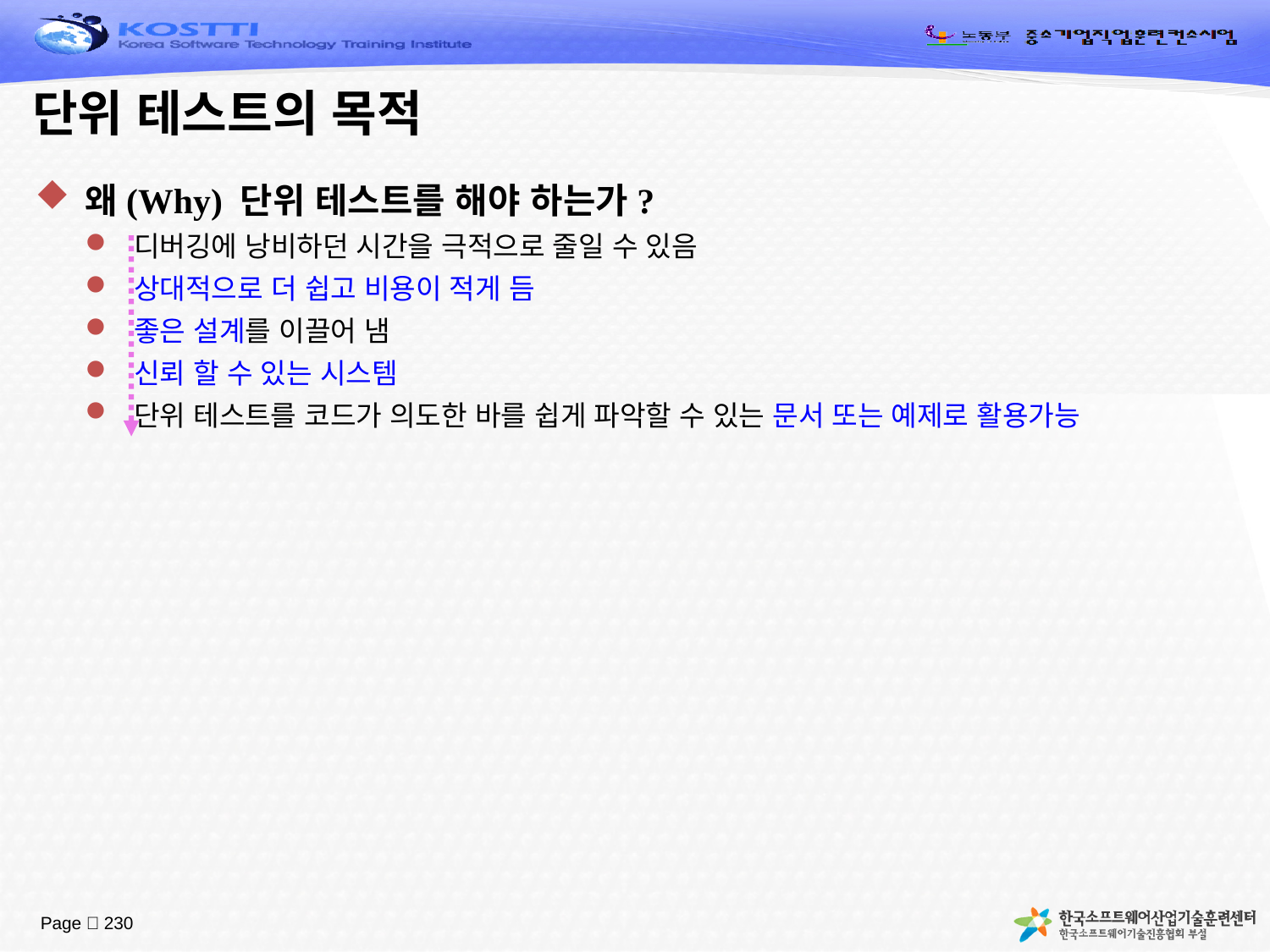

# 단위 테스트의 목적
왜(Why) 단위 테스트를 해야 하는가?
디버깅에 낭비하던 시간을 극적으로 줄일 수 있음
상대적으로 더 쉽고 비용이 적게 듬
좋은 설계를 이끌어 냄
신뢰 할 수 있는 시스템
단위 테스트를 코드가 의도한 바를 쉽게 파악할 수 있는 문서 또는 예제로 활용가능